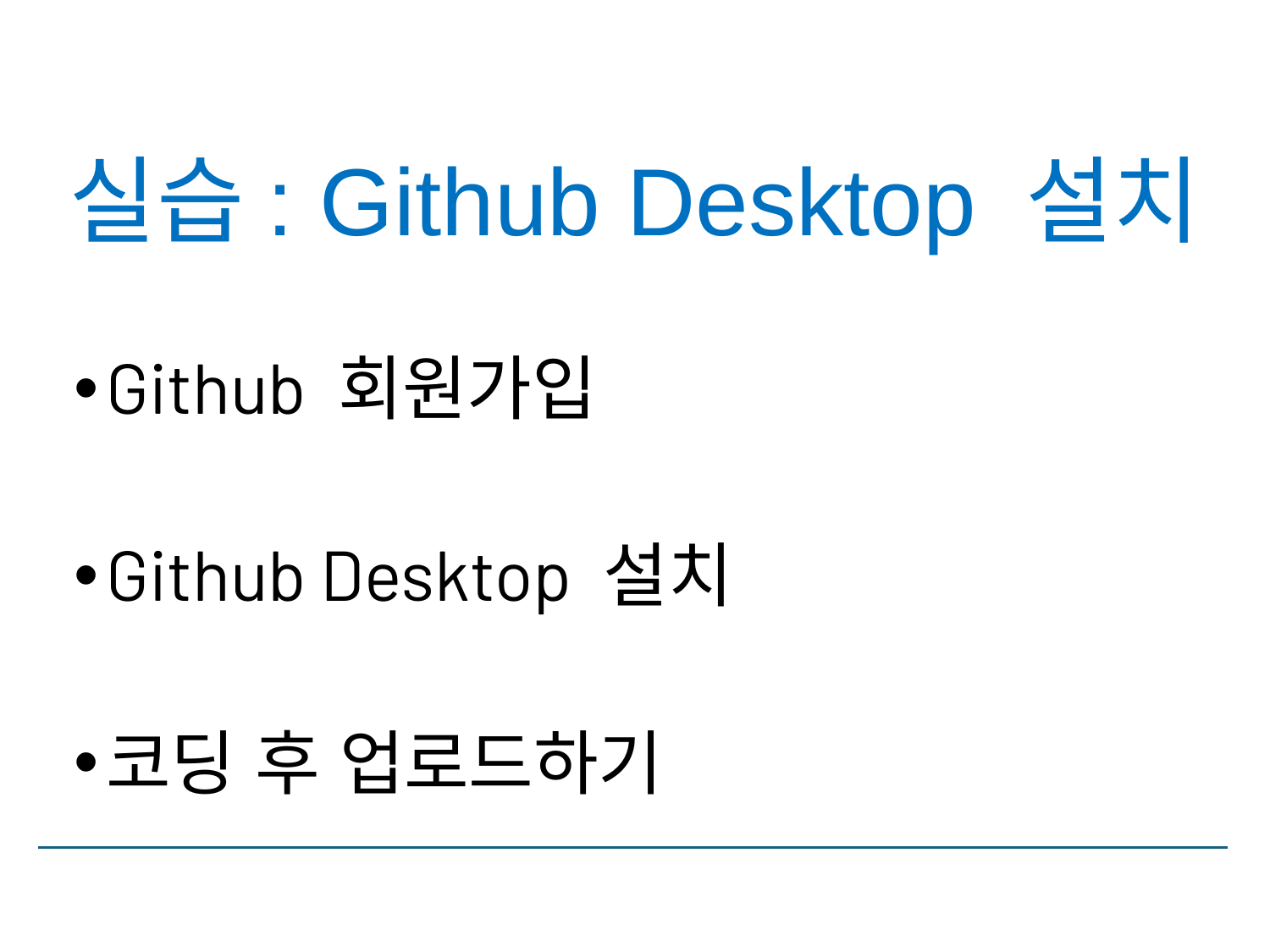

# 실습: Github Desktop 설치

Github 회원가입

Github Desktop 설치

코딩 후 업로드하기